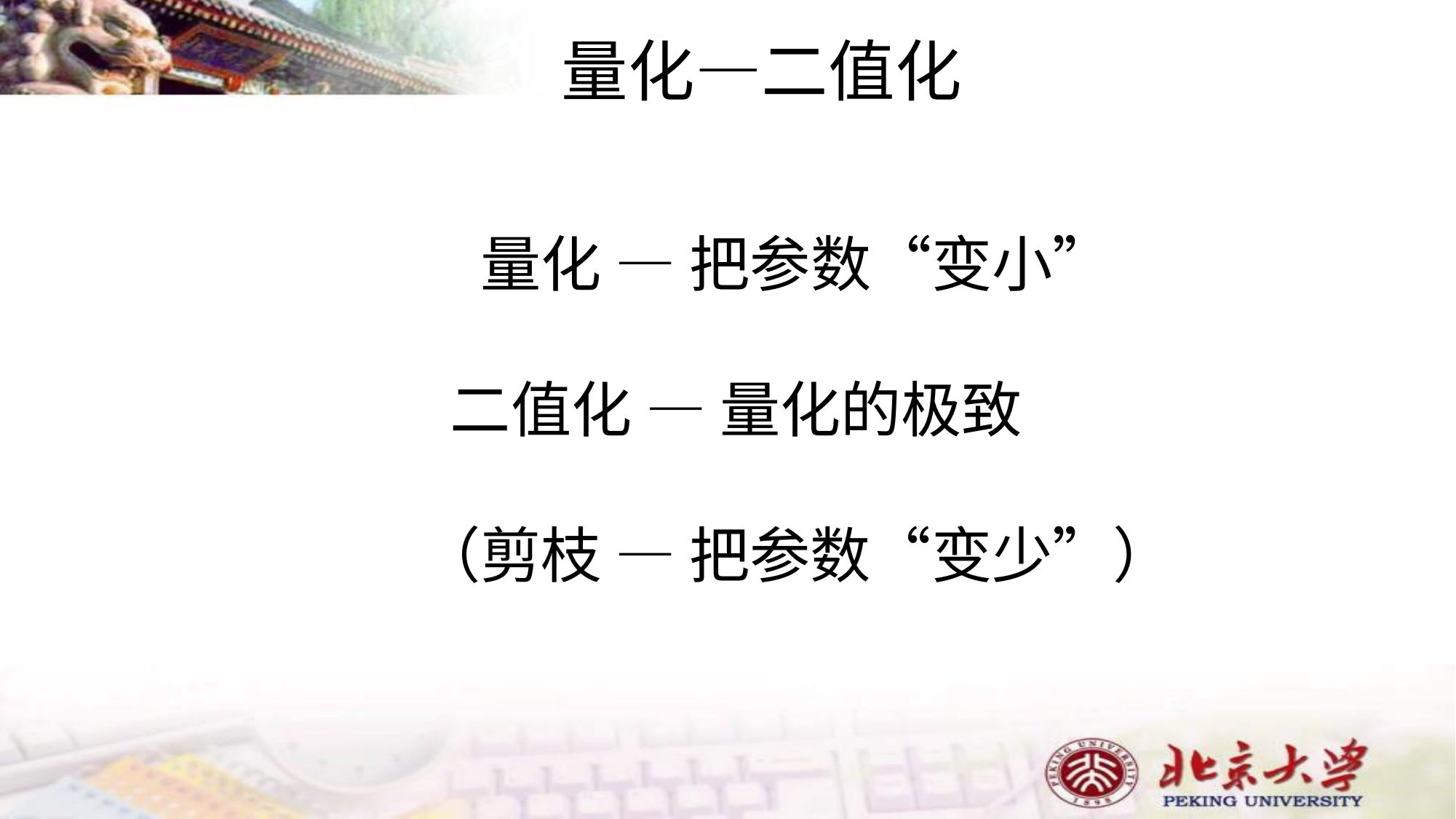

量化—二值化
量化 — 把参数“变小”

         二值化 — 量化的极致

（剪枝 — 把参数“变少”）